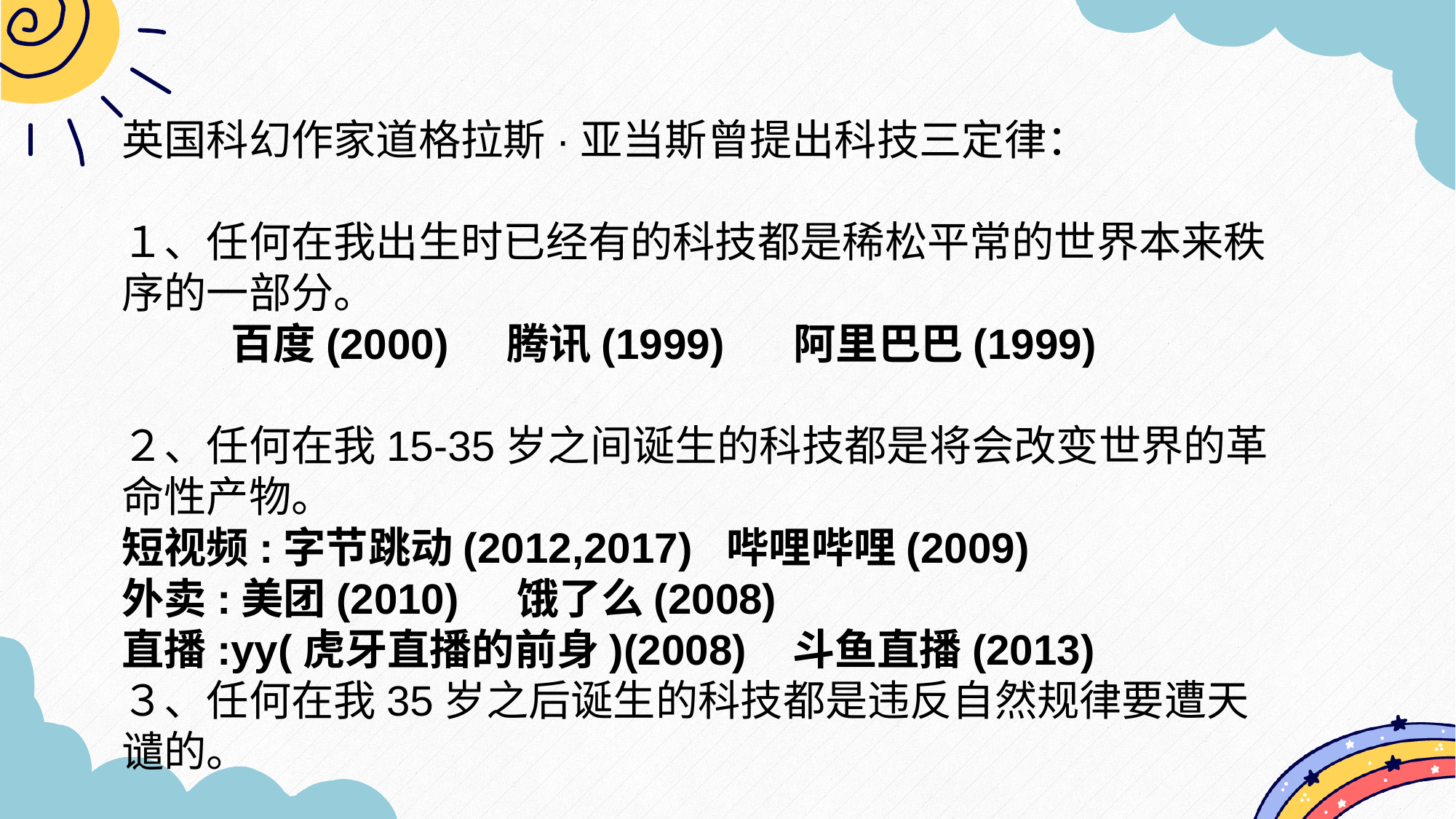

英国科幻作家道格拉斯·亚当斯曾提出科技三定律：
１、任何在我出生时已经有的科技都是稀松平常的世界本来秩序的一部分。
	百度(2000)    腾讯(1999)     阿里巴巴(1999)

２、任何在我15-35岁之间诞生的科技都是将会改变世界的革命性产物。
短视频:字节跳动(2012,2017)  哔哩哔哩(2009)
外卖:美团(2010)    饿了么(2008)
直播:yy(虎牙直播的前身)(2008)   斗鱼直播(2013)
３、任何在我35岁之后诞生的科技都是违反自然规律要遭天谴的。